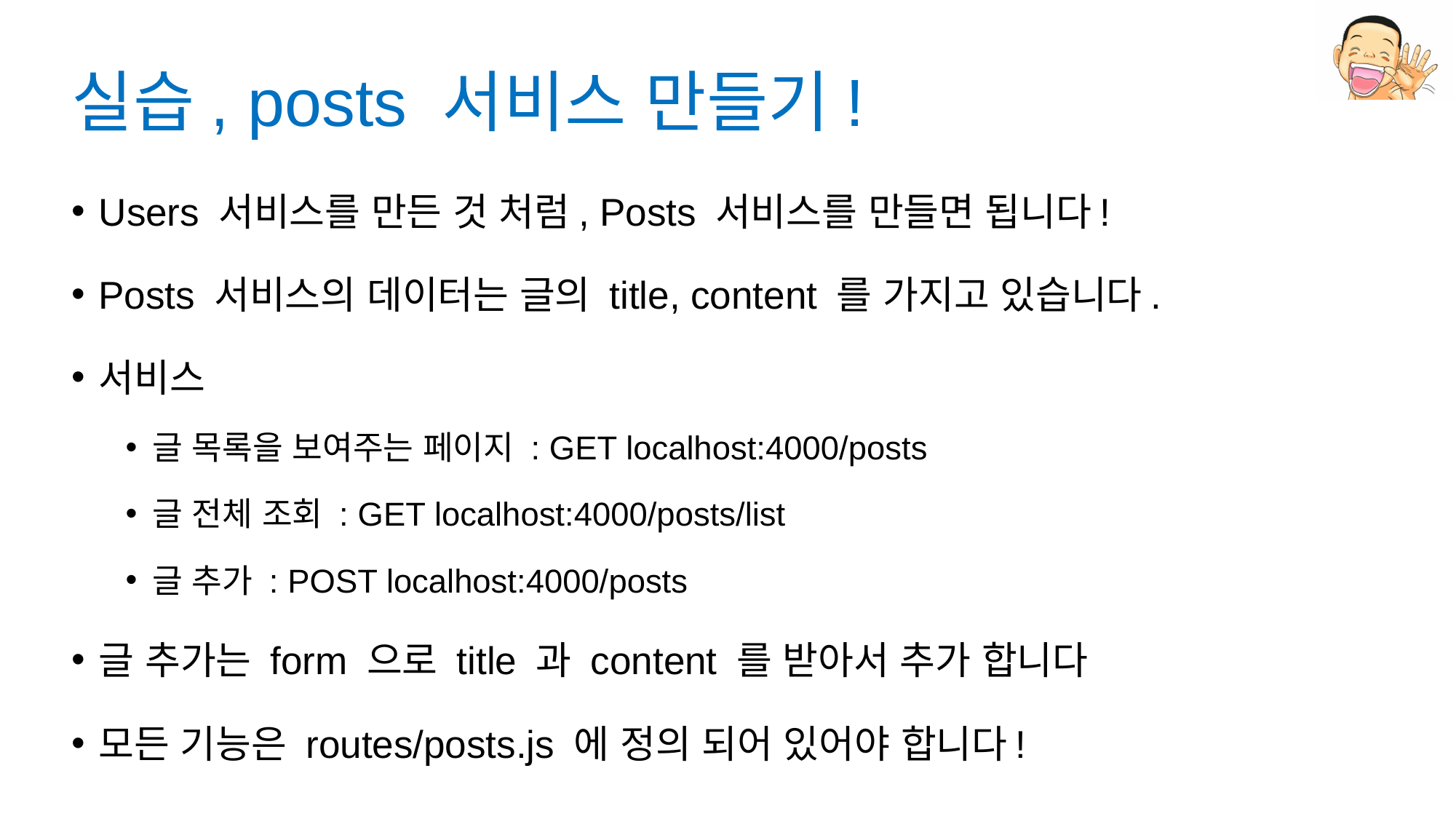

# 실습, posts 서비스 만들기!
Users 서비스를 만든 것 처럼, Posts 서비스를 만들면 됩니다!
Posts 서비스의 데이터는 글의 title, content 를 가지고 있습니다.
서비스
글 목록을 보여주는 페이지 : GET localhost:4000/posts
글 전체 조회 : GET localhost:4000/posts/list
글 추가 : POST localhost:4000/posts
글 추가는 form 으로 title 과 content 를 받아서 추가 합니다
모든 기능은 routes/posts.js 에 정의 되어 있어야 합니다!